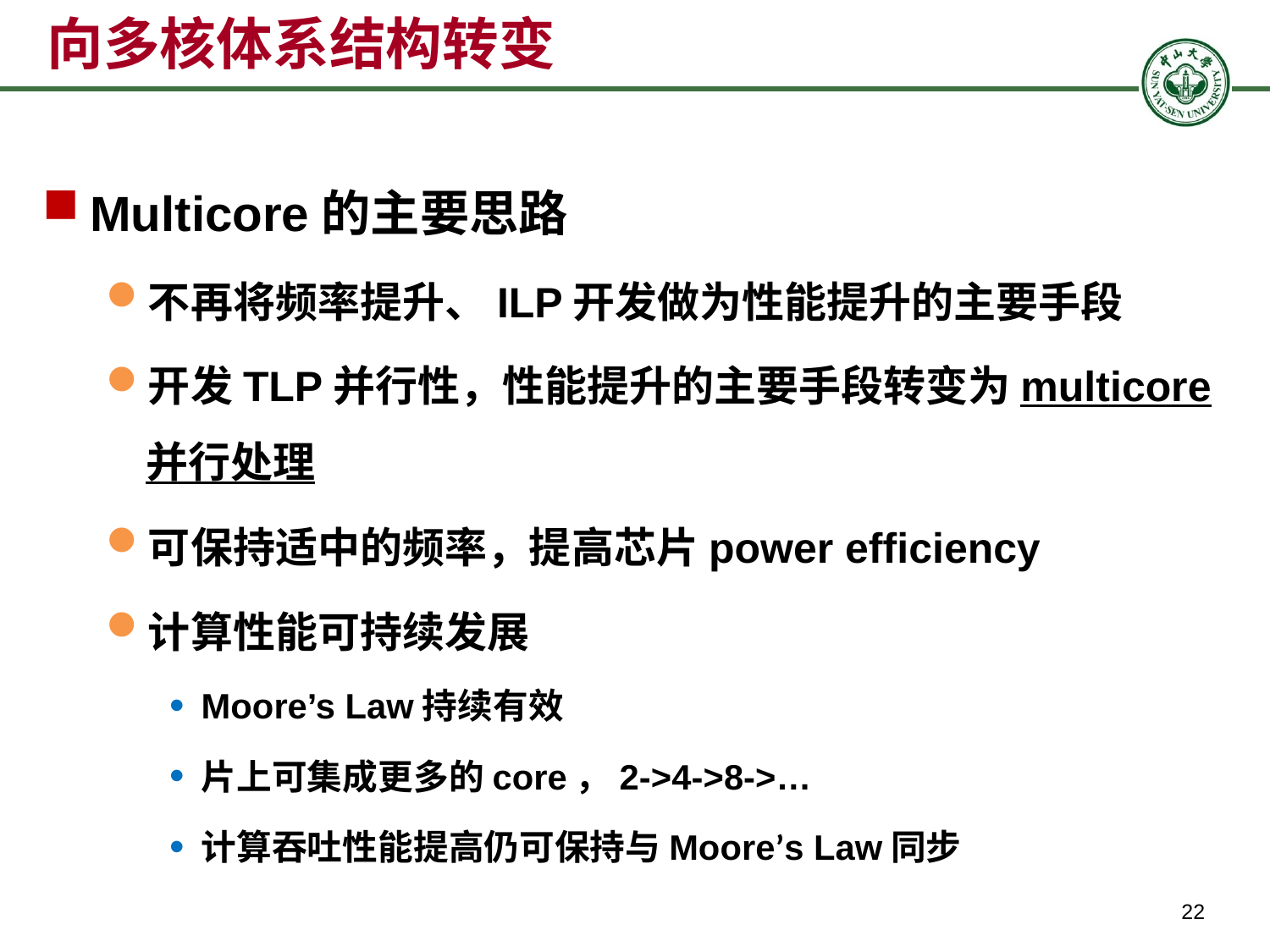

# 向多核体系结构转变
Multicore的主要思路
不再将频率提升、ILP开发做为性能提升的主要手段
开发TLP并行性，性能提升的主要手段转变为multicore并行处理
可保持适中的频率，提高芯片power efficiency
计算性能可持续发展
Moore’s Law持续有效
片上可集成更多的core，2->4->8->…
计算吞吐性能提高仍可保持与Moore’s Law同步